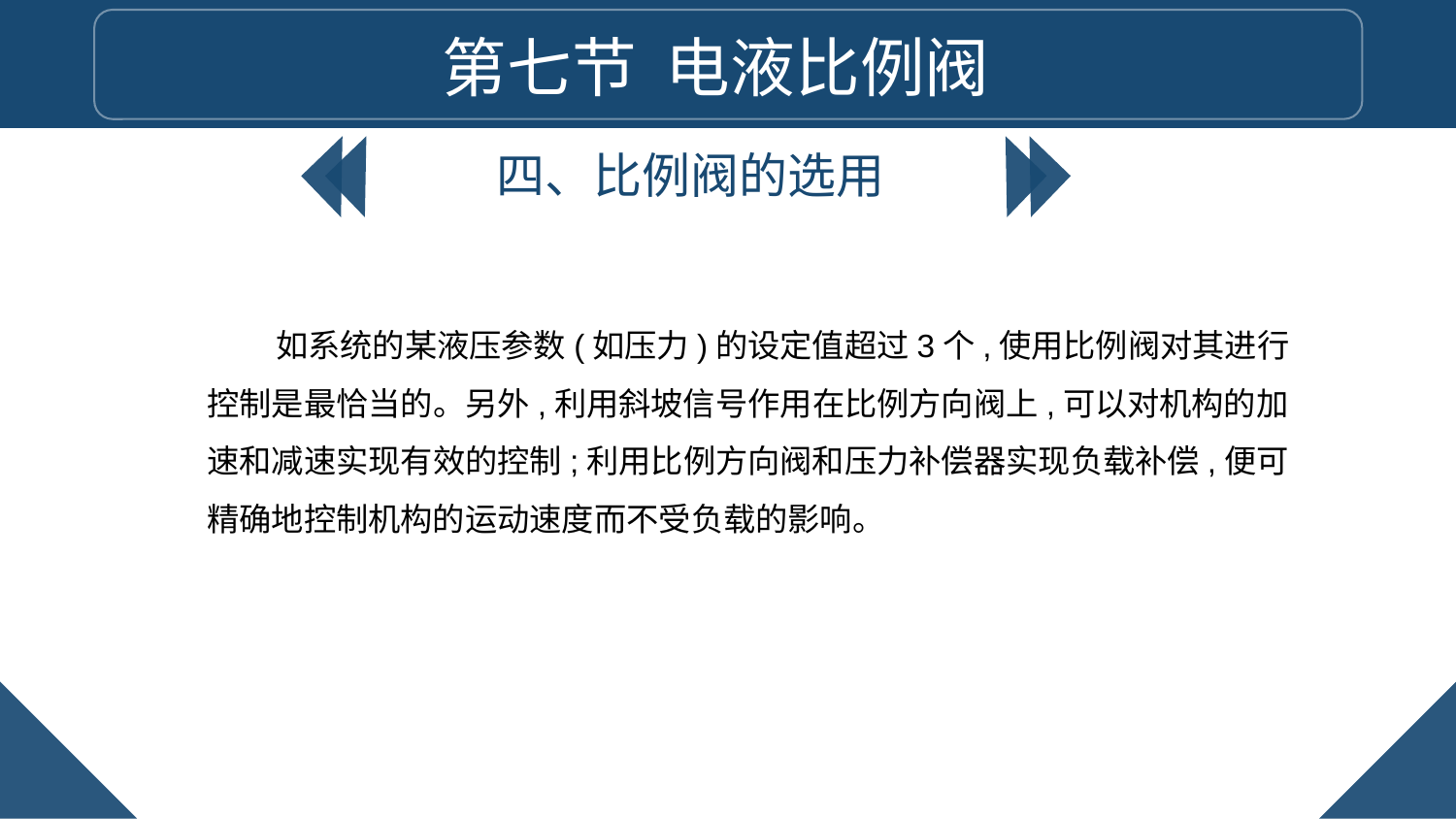

第七节  电液比例阀
四、比例阀的选用

如系统的某液压参数(如压力)的设定值超过3个,使用比例阀对其进行控制是最恰当的。另外,利用斜坡信号作用在比例方向阀上,可以对机构的加速和减速实现有效的控制;利用比例方向阀和压力补偿器实现负载补偿,便可精确地控制机构的运动速度而不受负载的影响。